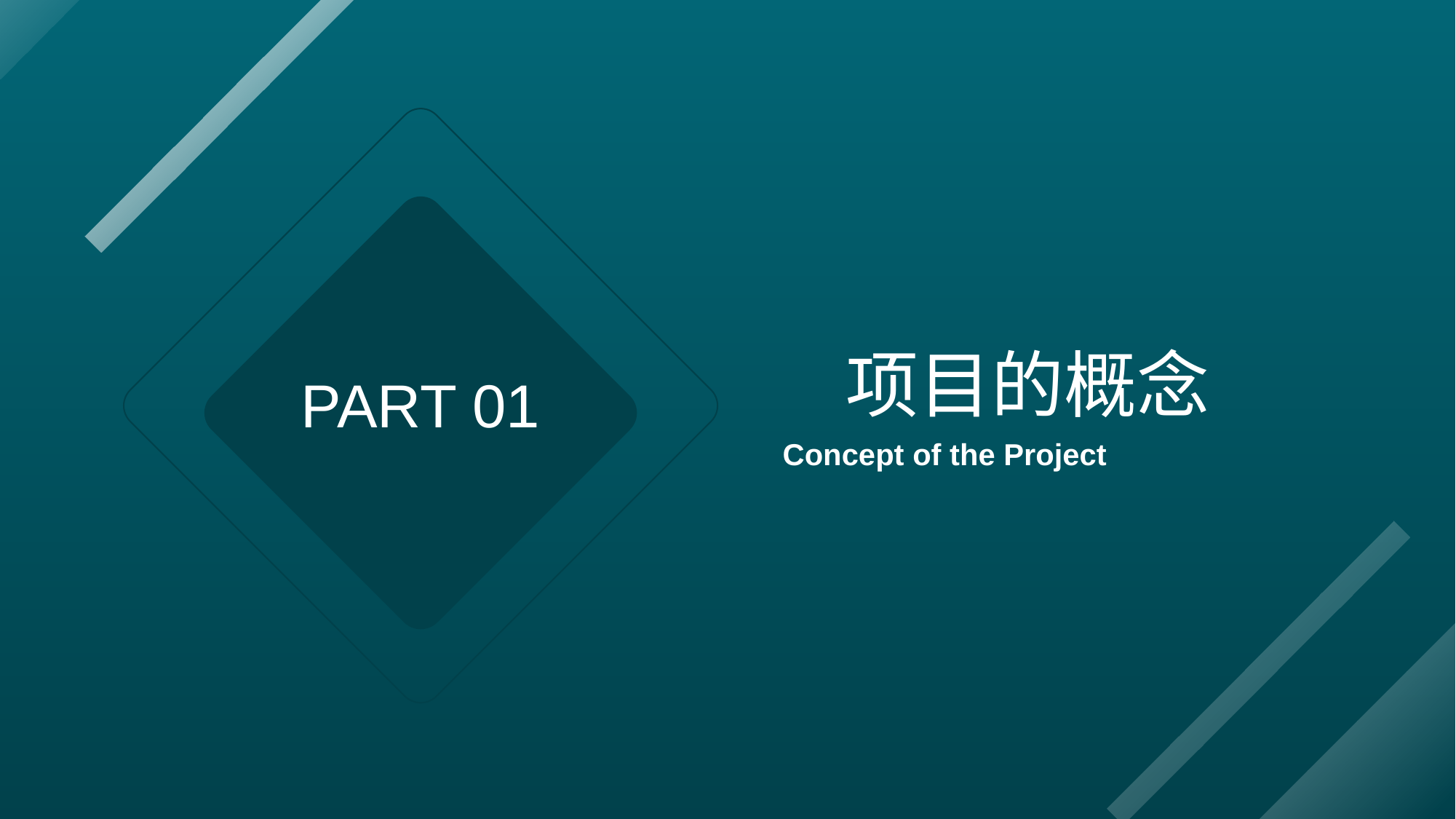

项目的概念
Concept of the Project

PART 01